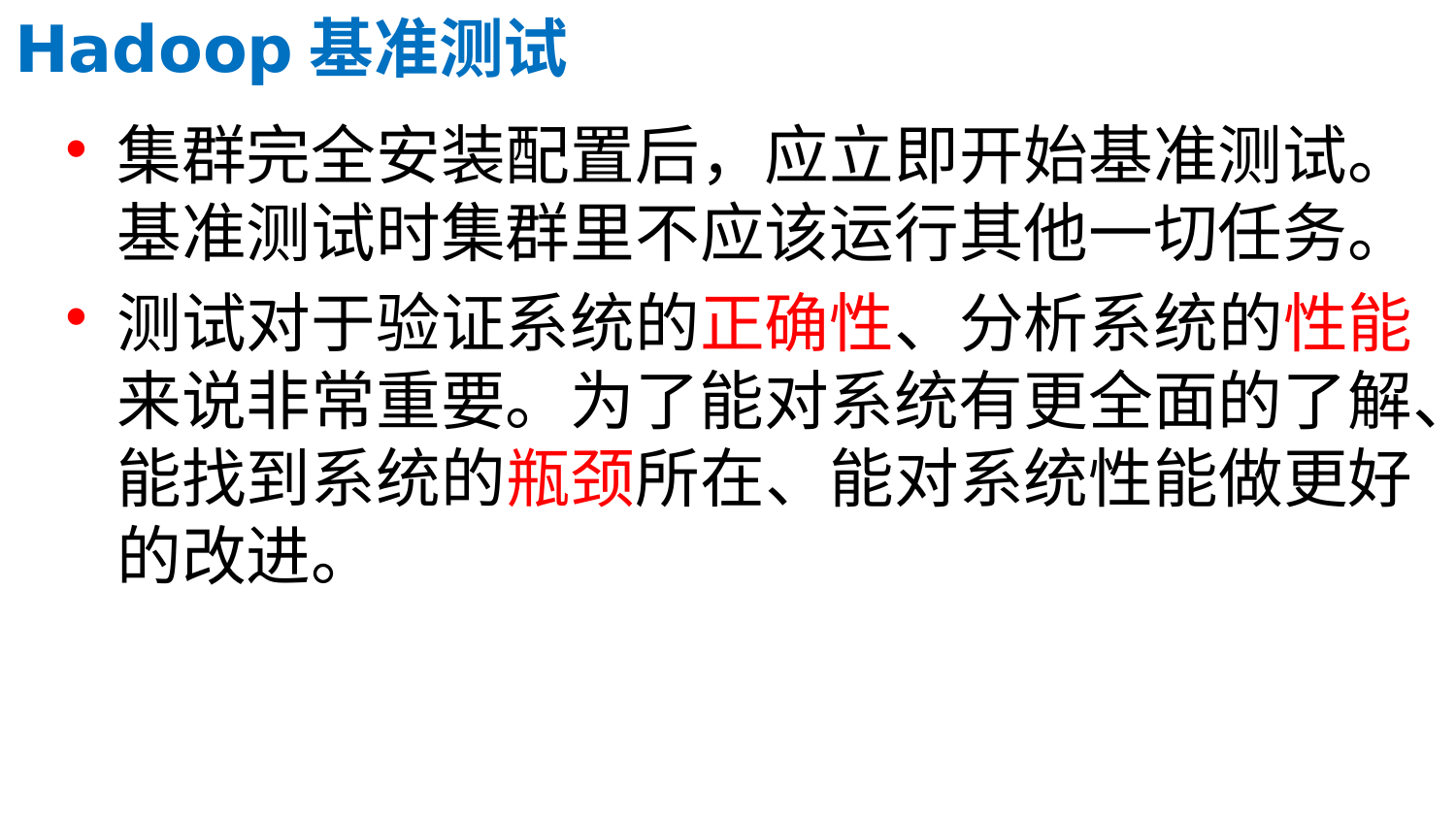

Hadoop基准测试
集群完全安装配置后，应立即开始基准测试。基准测试时集群里不应该运行其他一切任务。
测试对于验证系统的正确性、分析系统的性能来说非常重要。为了能对系统有更全面的了解、能找到系统的瓶颈所在、能对系统性能做更好的改进。